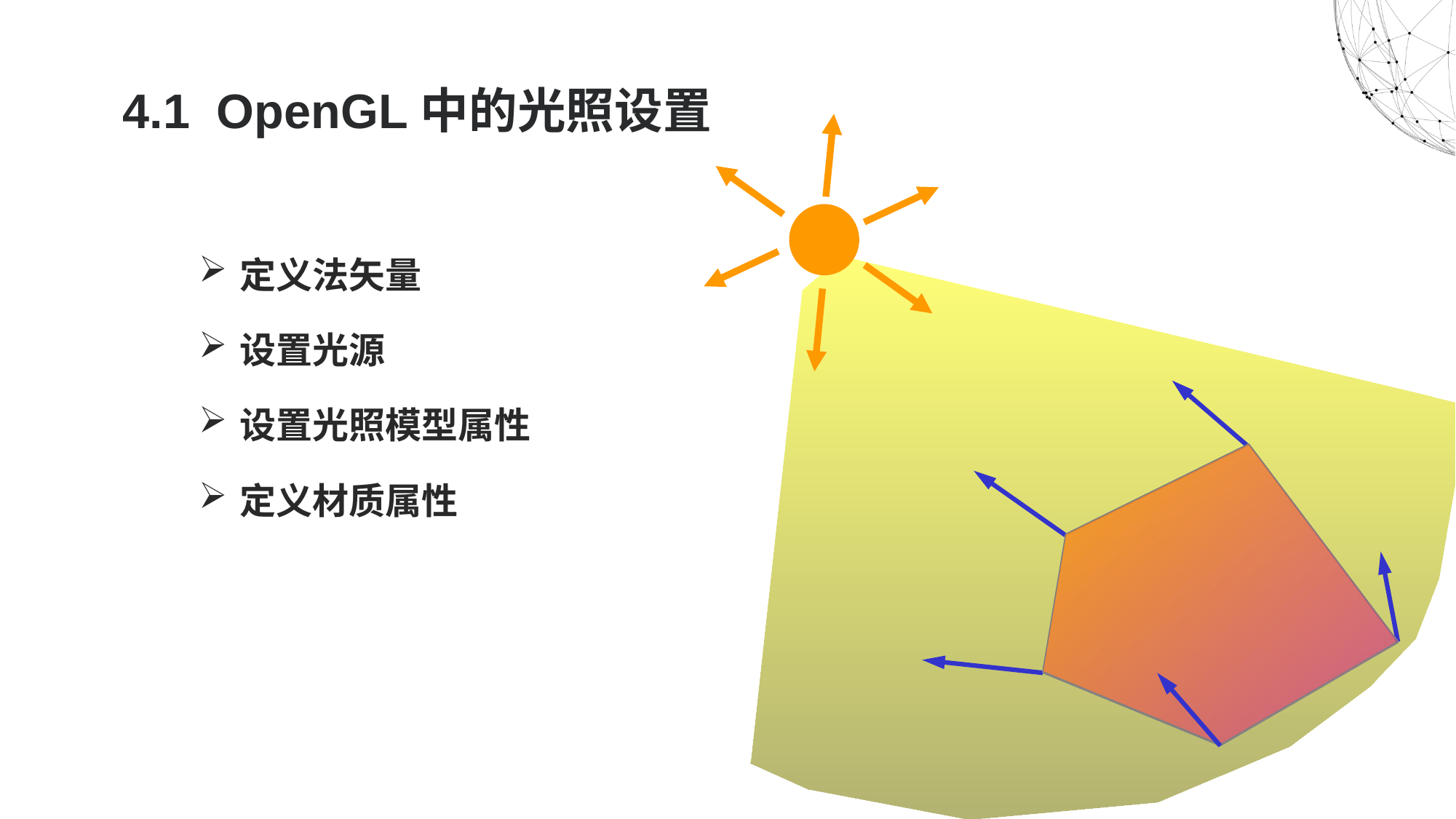

# 4.1  OpenGL中的光照设置

定义法矢量
设置光源
设置光照模型属性
定义材质属性